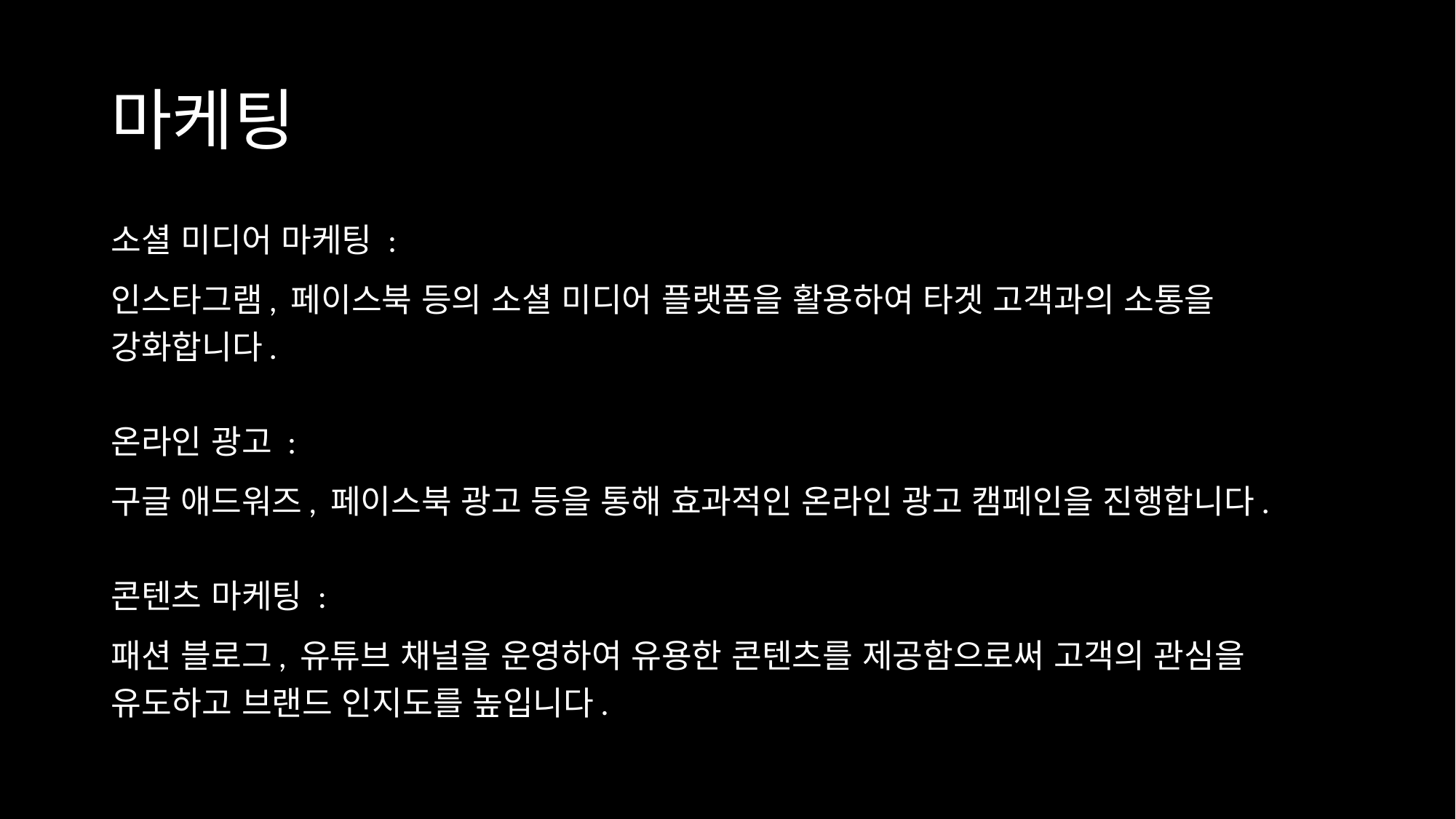

# 마케팅
소셜 미디어 마케팅 :
인스타그램, 페이스북 등의 소셜 미디어 플랫폼을 활용하여 타겟 고객과의 소통을 강화합니다.

온라인 광고 :
구글 애드워즈, 페이스북 광고 등을 통해 효과적인 온라인 광고 캠페인을 진행합니다.

콘텐츠 마케팅 :
패션 블로그, 유튜브 채널을 운영하여 유용한 콘텐츠를 제공함으로써 고객의 관심을 유도하고 브랜드 인지도를 높입니다.